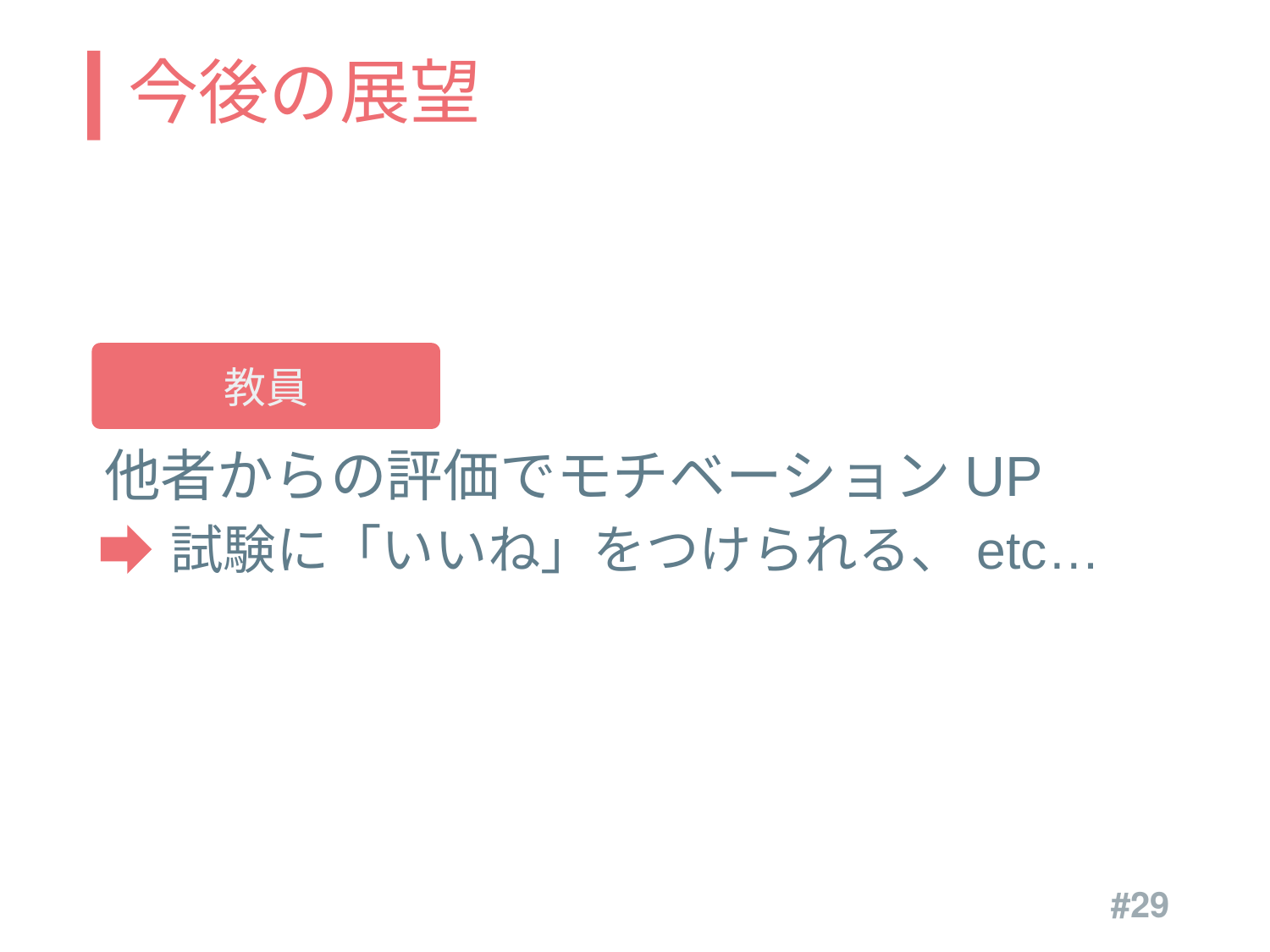

# 今後の展望
教員
他者からの評価でモチベーションUP
試験に「いいね」をつけられる、etc…

#29